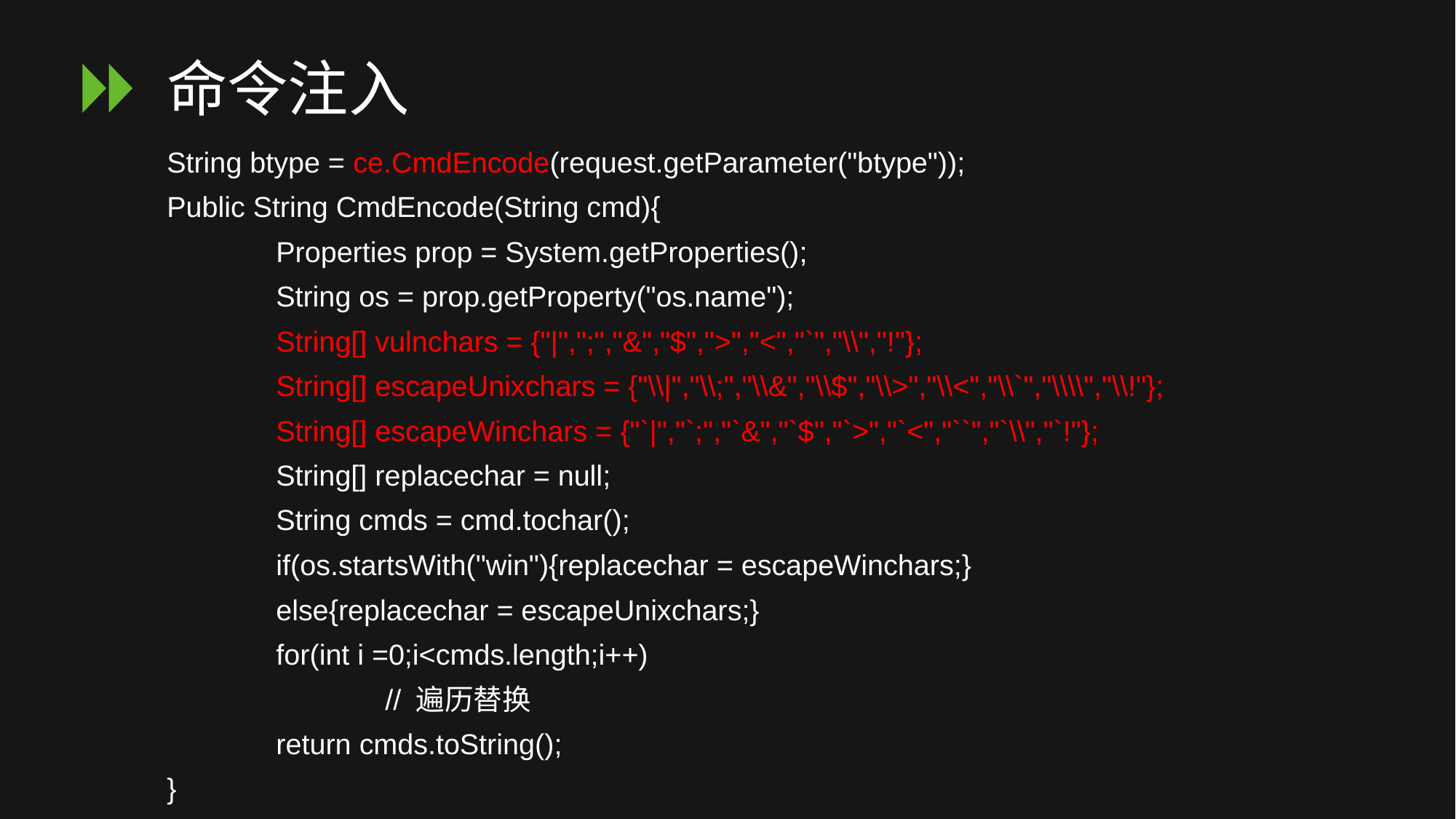

# 命令注入
String btype = ce.CmdEncode(request.getParameter("btype"));
Public String CmdEncode(String cmd){
	Properties prop = System.getProperties();
	String os = prop.getProperty("os.name");
	String[] vulnchars = {"|",";","&","$",">","<","`","\\","!"};
	String[] escapeUnixchars = {"\\|","\\;","\\&","\\$","\\>","\\<","\\`","\\\\","\\!"};
	String[] escapeWinchars = {"`|","`;","`&","`$","`>","`<","``","`\\","`!"};
	String[] replacechar = null;
	String cmds = cmd.tochar();
	if(os.startsWith("win"){replacechar = escapeWinchars;}
	else{replacechar = escapeUnixchars;}
	for(int i =0;i<cmds.length;i++)
		// 遍历替换
	return cmds.toString();
}